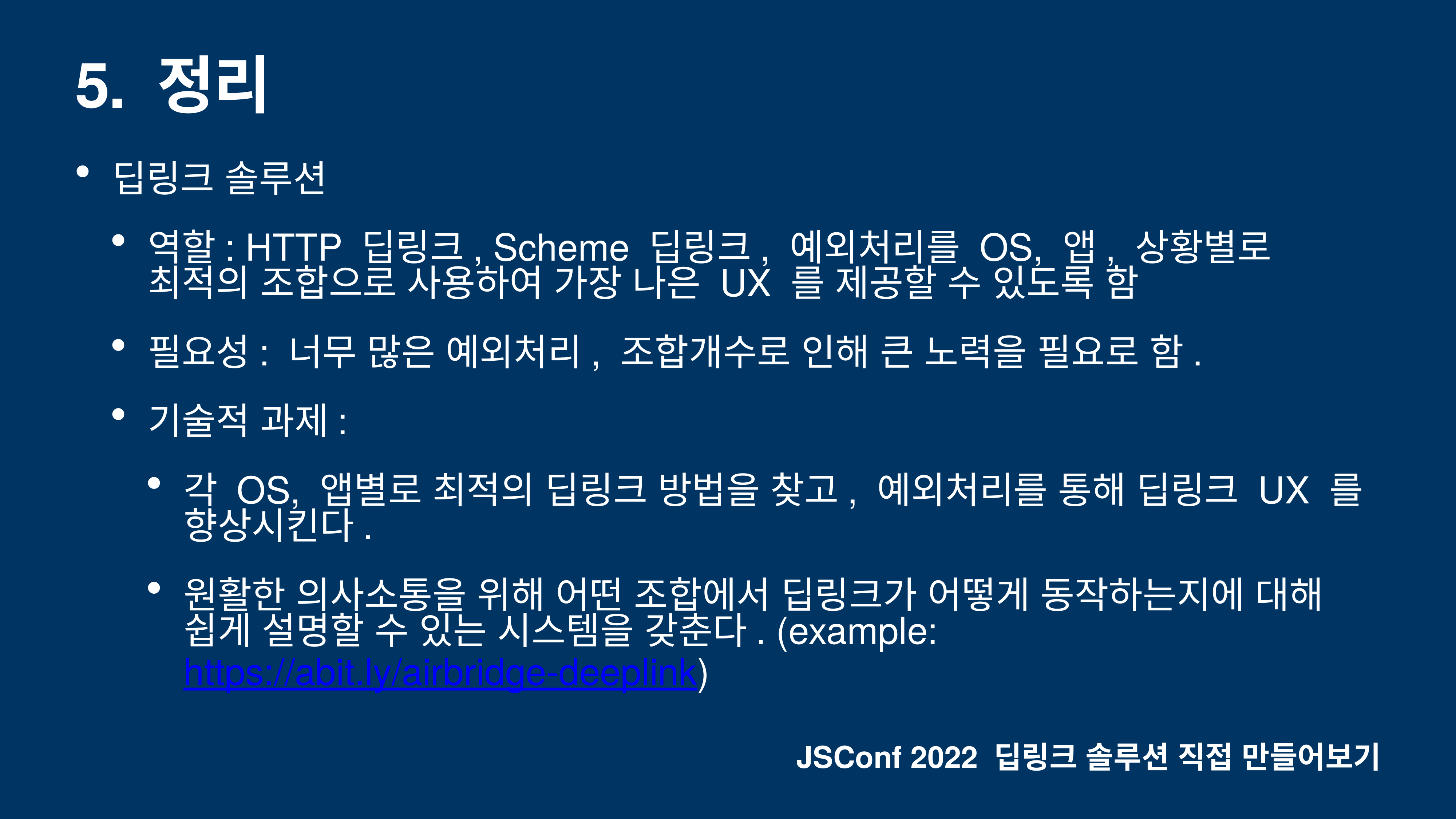

# 5. 정리
딥링크 솔루션
역할: HTTP 딥링크, Scheme 딥링크, 예외처리를 OS, 앱, 상황별로 최적의 조합으로 사용하여 가장 나은 UX 를 제공할 수 있도록 함
필요성: 너무 많은 예외처리, 조합개수로 인해 큰 노력을 필요로 함.
기술적 과제:
각 OS, 앱별로 최적의 딥링크 방법을 찾고, 예외처리를 통해 딥링크 UX 를 향상시킨다.
원활한 의사소통을 위해 어떤 조합에서 딥링크가 어떻게 동작하는지에 대해 쉽게 설명할 수 있는 시스템을 갖춘다. (example: https://abit.ly/airbridge-deeplink)
JSConf 2022 딥링크 솔루션 직접 만들어보기